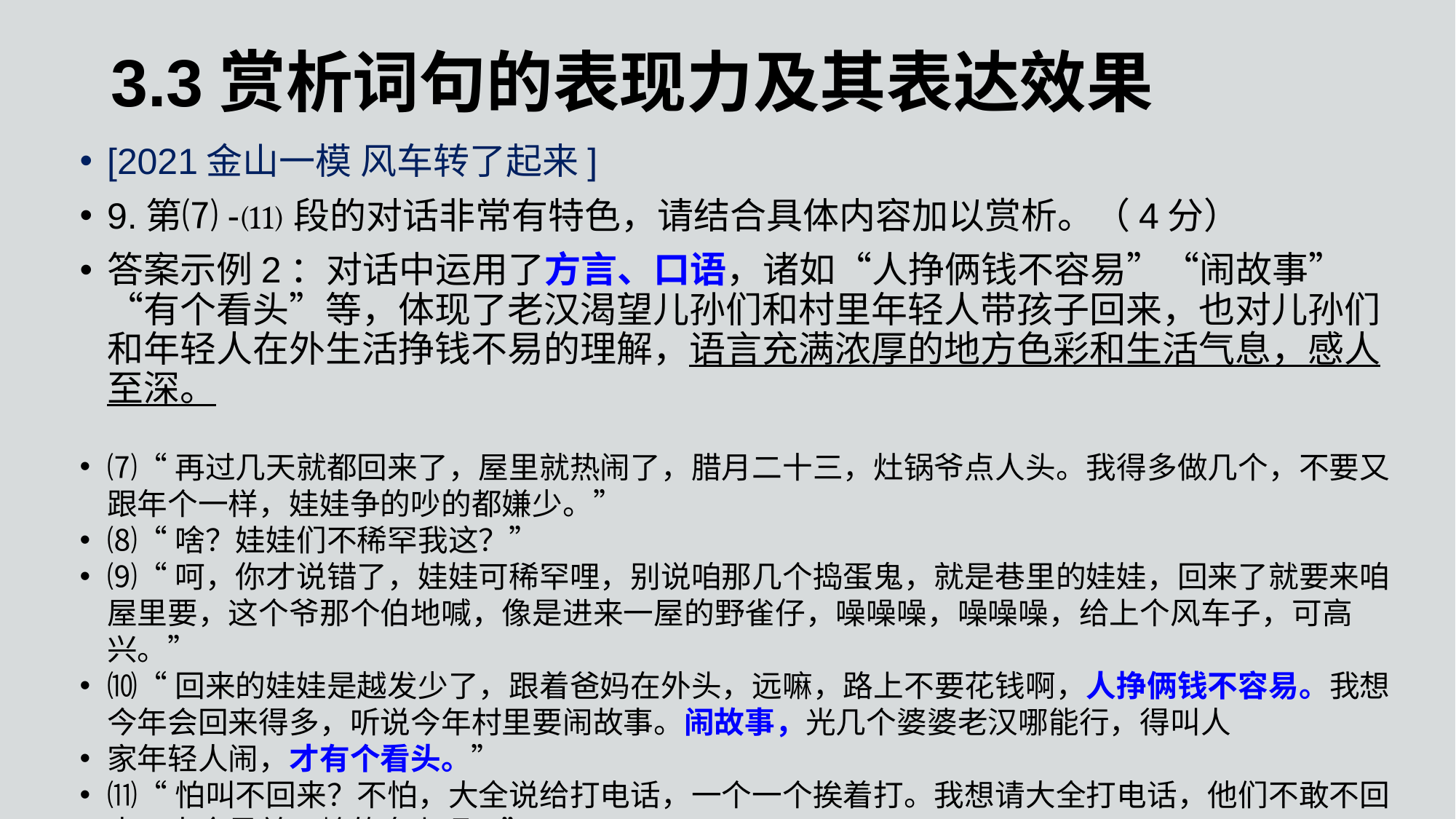

3.3赏析词句的表现力及其表达效果
[2021金山一模 风车转了起来]
9.第⑺-⑾段的对话非常有特色，请结合具体内容加以赏析。（4分）
答案示例2：对话中运用了方言、口语，诸如“人挣俩钱不容易”“闹故事”“有个看头”等，体现了老汉渴望儿孙们和村里年轻人带孩子回来，也对儿孙们和年轻人在外生活挣钱不易的理解，语言充满浓厚的地方色彩和生活气息，感人至深。

⑺“再过几天就都回来了，屋里就热闹了，腊月二十三，灶锅爷点人头。我得多做几个，不要又跟年个一样，娃娃争的吵的都嫌少。”
⑻“啥？娃娃们不稀罕我这？”
⑼“呵，你才说错了，娃娃可稀罕哩，别说咱那几个捣蛋鬼，就是巷里的娃娃，回来了就要来咱屋里要，这个爷那个伯地喊，像是进来一屋的野雀仔，噪噪噪，噪噪噪，给上个风车子，可高兴。”
⑽“回来的娃娃是越发少了，跟着爸妈在外头，远嘛，路上不要花钱啊，人挣俩钱不容易。我想今年会回来得多，听说今年村里要闹故事。闹故事，光几个婆婆老汉哪能行，得叫人
家年轻人闹，才有个看头。”
⑾“怕叫不回来？不怕，大全说给打电话，一个一个挨着打。我想请大全打电话，他们不敢不回来。大全是羊凹岭的皇上哩。”